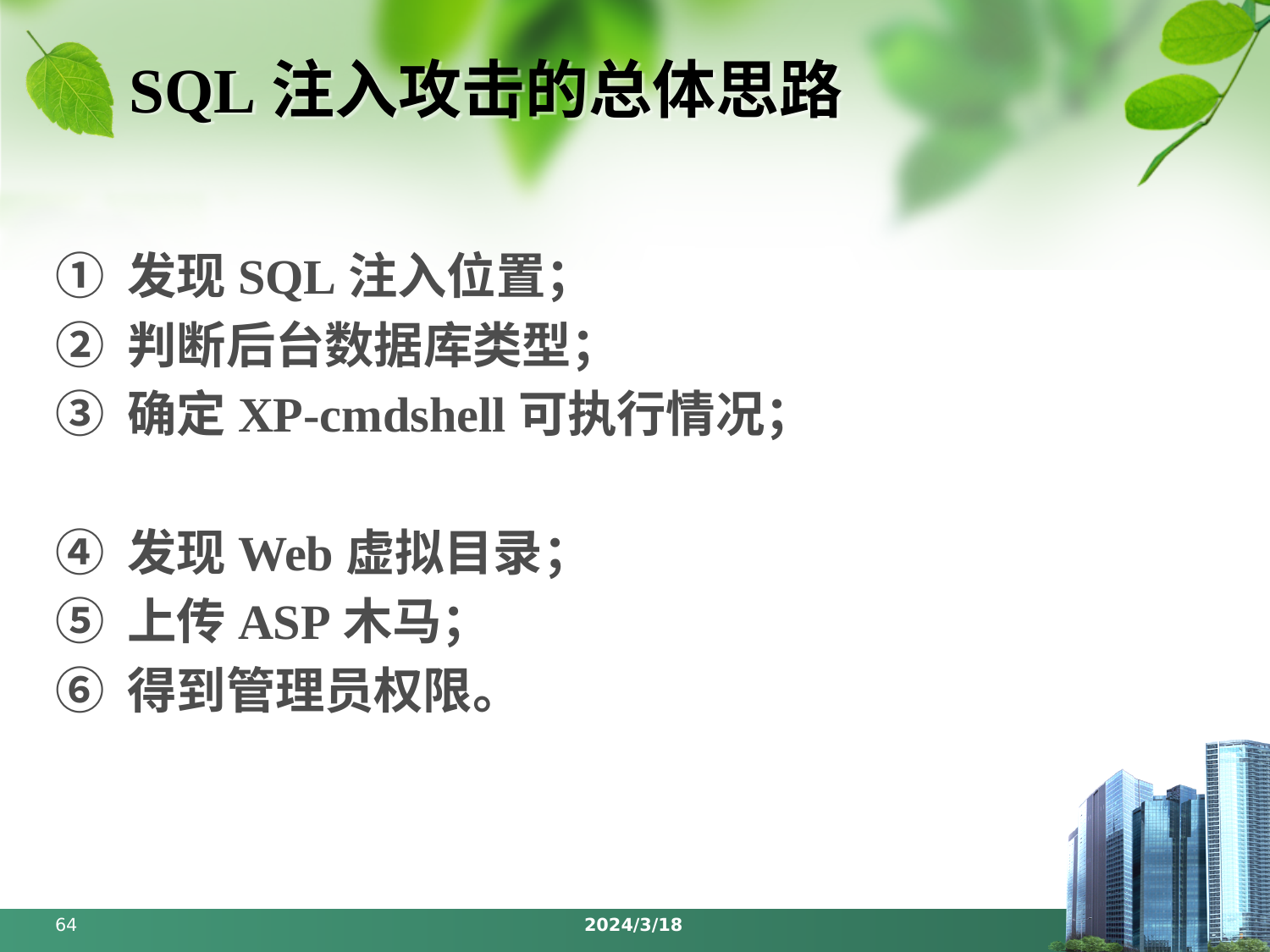

# SQL注入攻击的总体思路

① 发现SQL注入位置；
② 判断后台数据库类型；
③ 确定XP-cmdshell可执行情况；

④ 发现Web虚拟目录；
⑤ 上传ASP木马；
⑥ 得到管理员权限。
64
2024/3/18